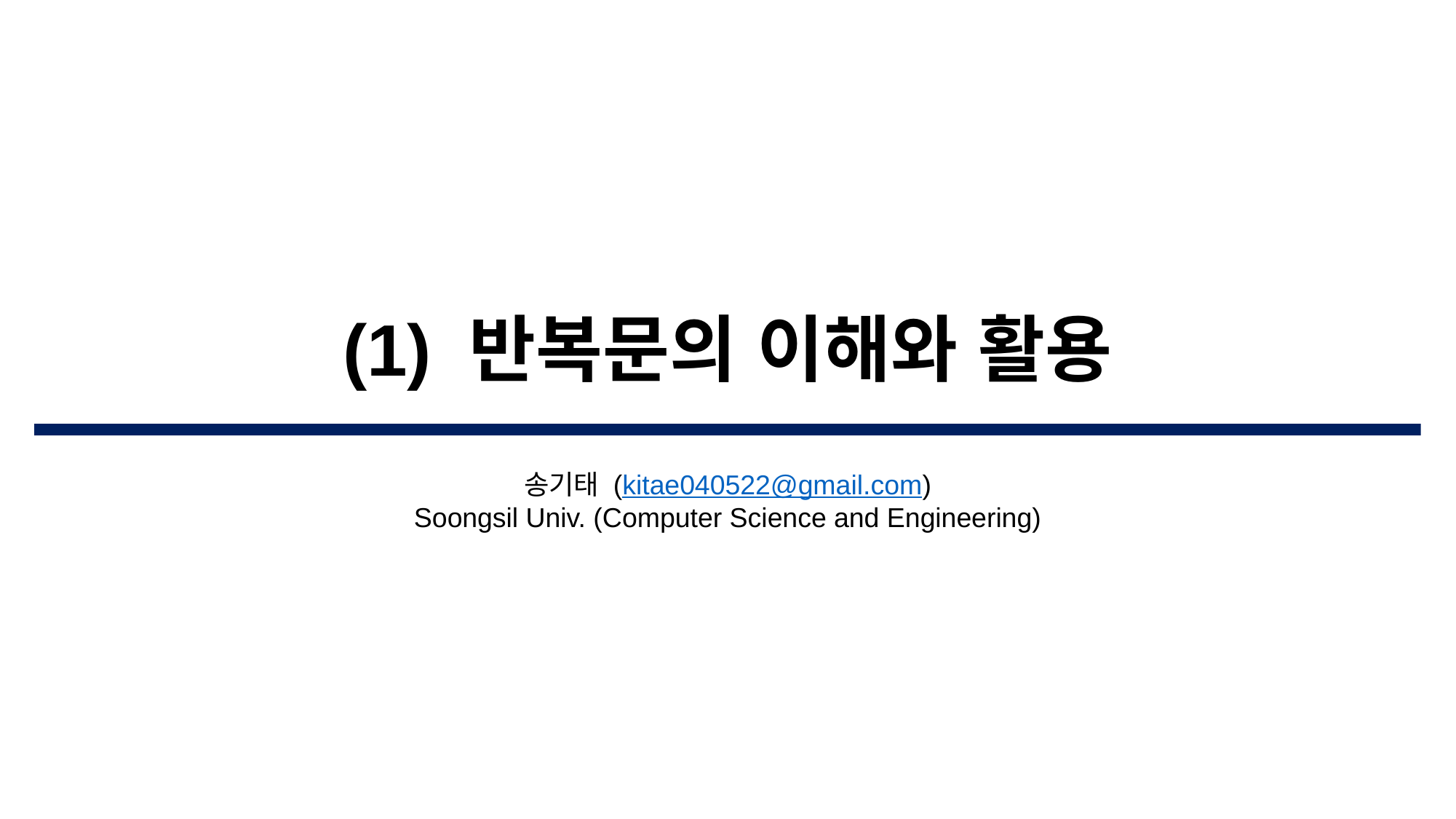

# (1) 반복문의 이해와 활용

송기태 (kitae040522@gmail.com)
Soongsil Univ. (Computer Science and Engineering)​